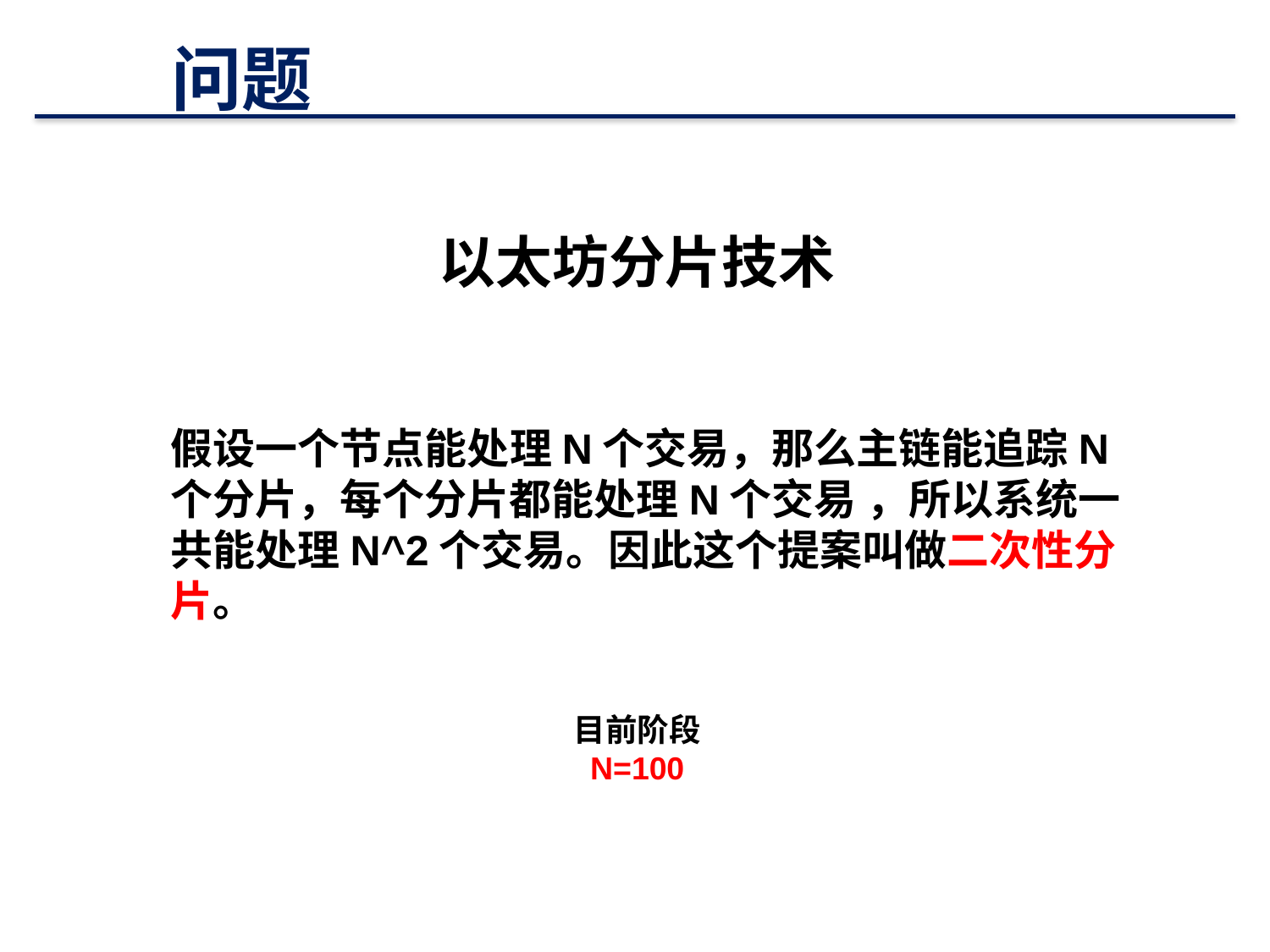

# 问题
49
以太坊分片技术
假设一个节点能处理N个交易，那么主链能追踪N个分片，每个分片都能处理N个交易 ，所以系统一共能处理N^2个交易。因此这个提案叫做二次性分片。

目前阶段
N=100